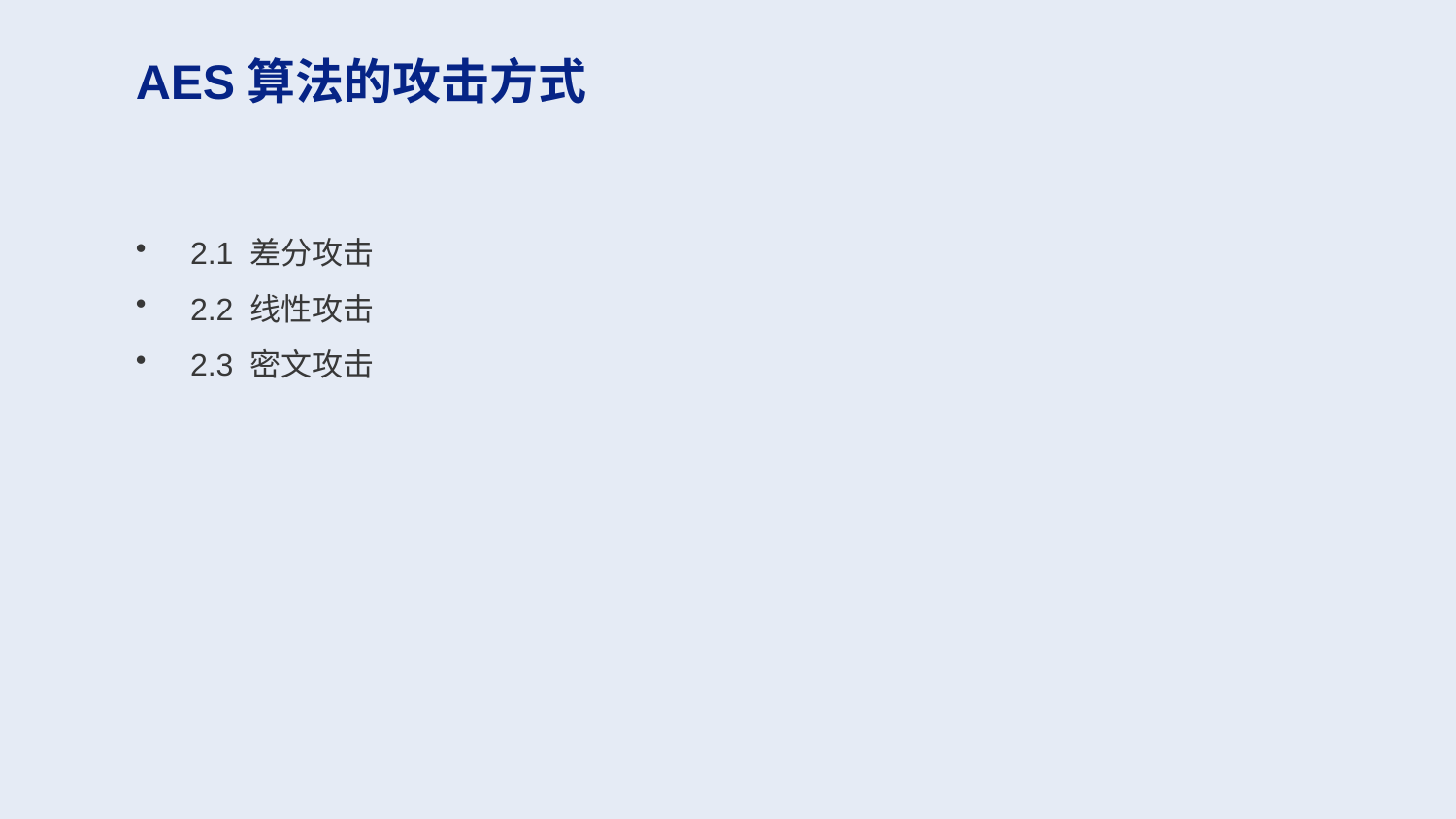

AES算法的攻击方式
2.1 差分攻击
2.2 线性攻击
2.3 密文攻击